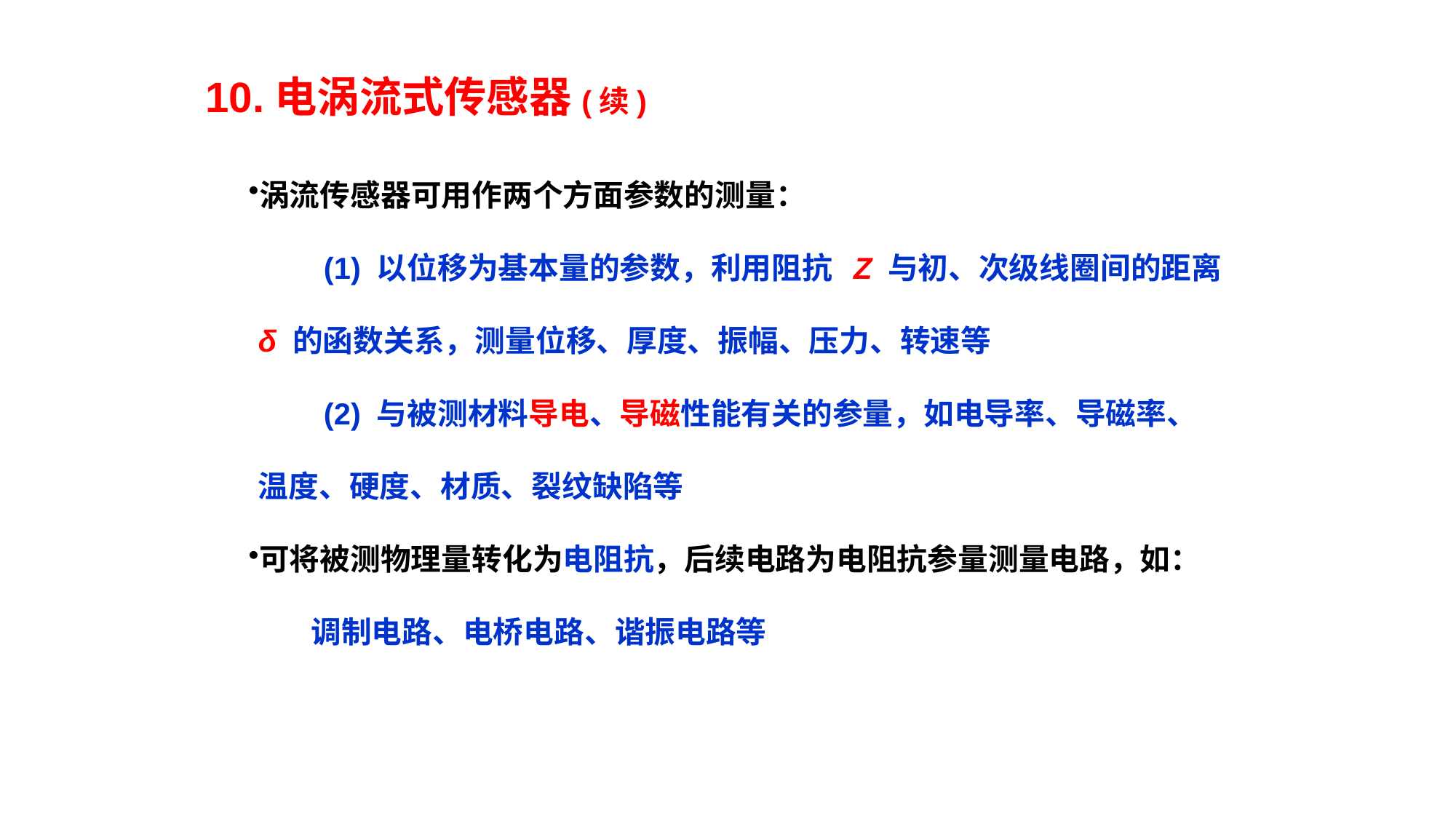

10.电涡流式传感器(续)
涡流传感器可用作两个方面参数的测量：
         (1) 以位移为基本量的参数，利用阻抗  Z 与初、次级线圈间的距离 δ 的函数关系，测量位移、厚度、振幅、压力、转速等
         (2) 与被测材料导电、导磁性能有关的参量，如电导率、导磁率、温度、硬度、材质、裂纹缺陷等
可将被测物理量转化为电阻抗，后续电路为电阻抗参量测量电路，如：
        调制电路、电桥电路、谐振电路等